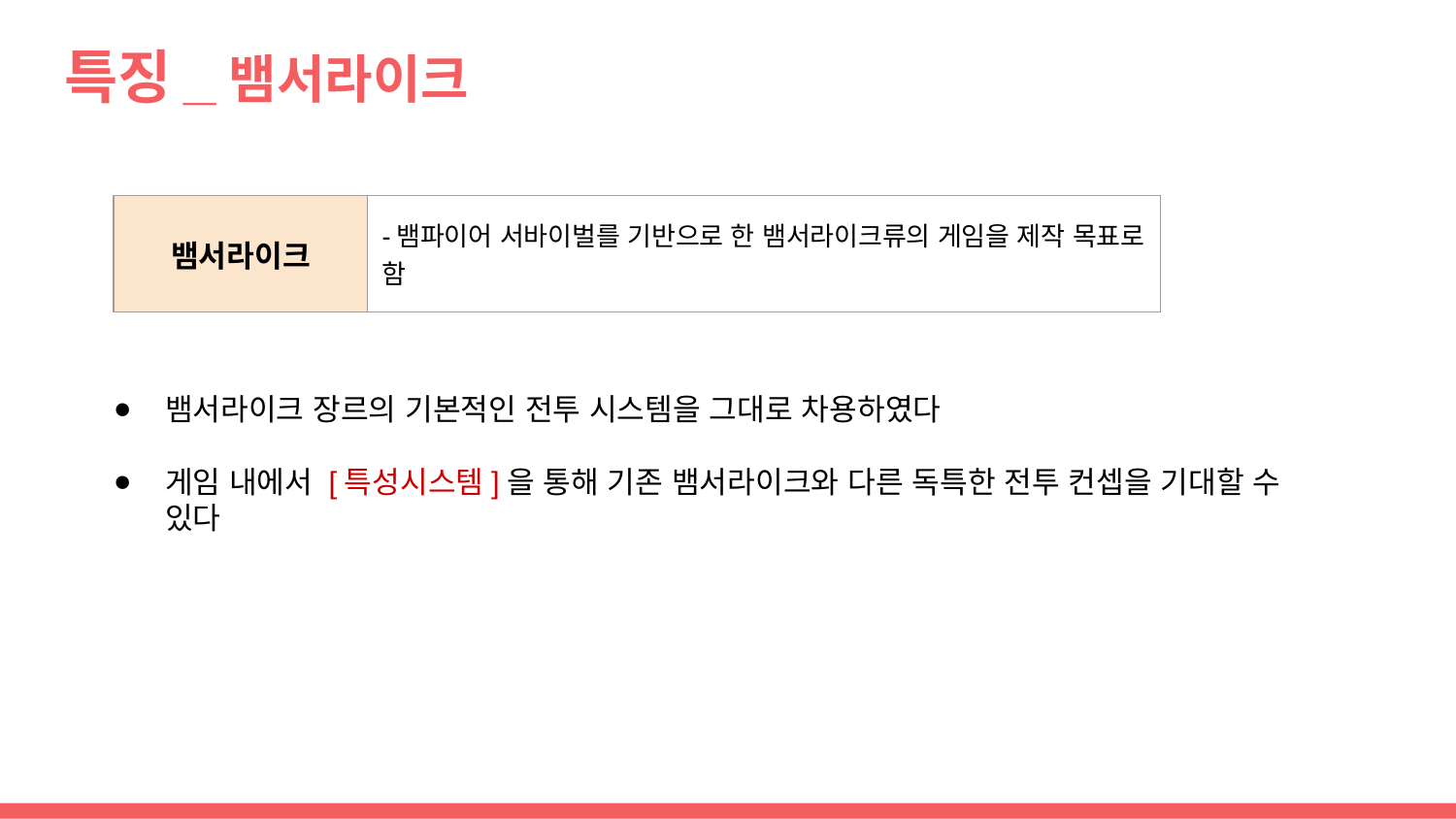

# 특징_뱀서라이크
| 뱀서라이크 | -뱀파이어 서바이벌를 기반으로 한 뱀서라이크류의 게임을 제작 목표로 함 |
| --- | --- |
뱀서라이크 장르의 기본적인 전투 시스템을 그대로 차용하였다

게임 내에서 [특성시스템]을 통해 기존 뱀서라이크와 다른 독특한 전투 컨셉을 기대할 수 있다